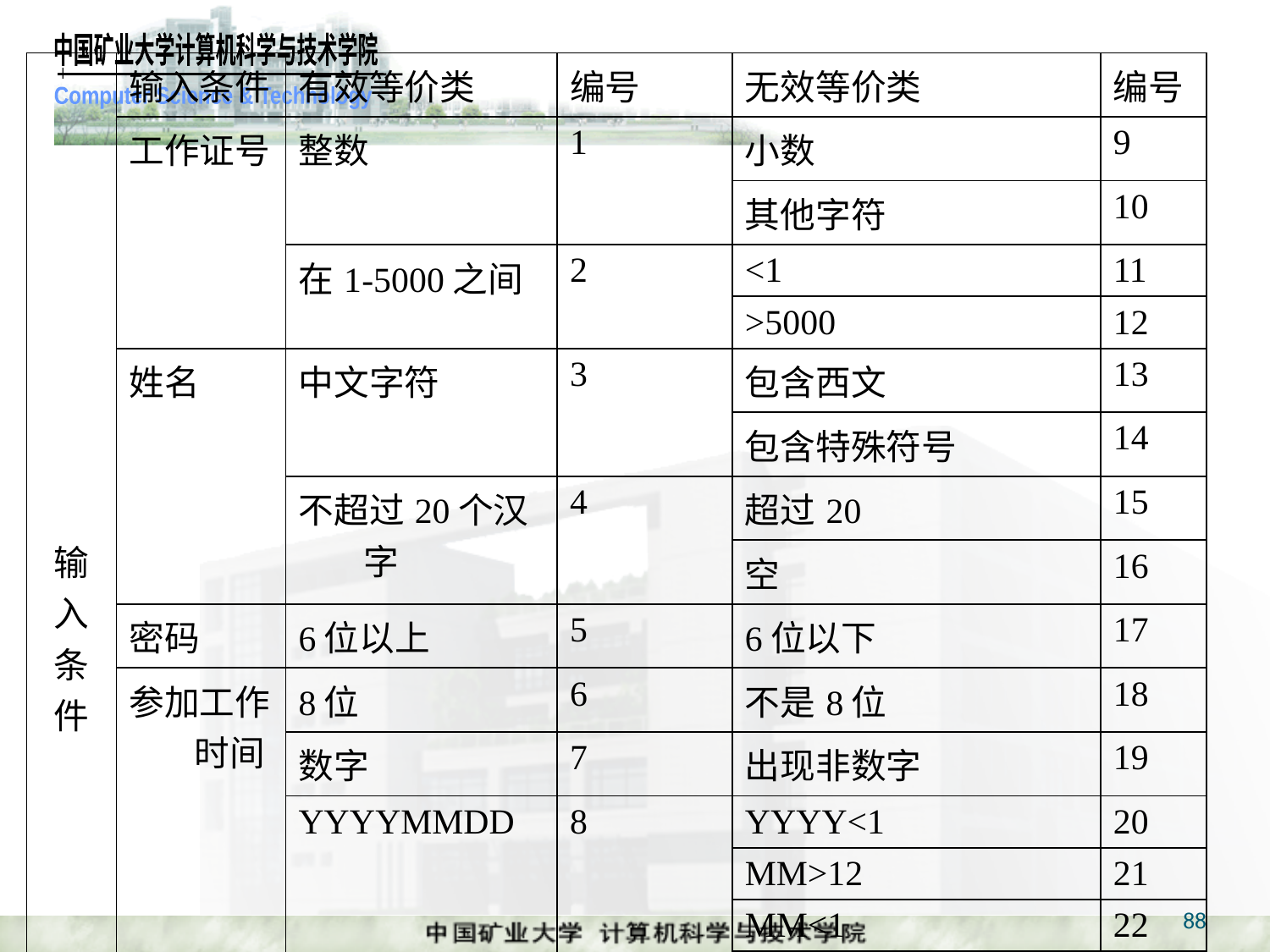

| 输 入 条 件 | 输入条件 | 有效等价类 | 编号 | 无效等价类 | 编号 |
| --- | --- | --- | --- | --- | --- |
|  | 工作证号 | 整数 | 1 | 小数 | 9 |
|  |  |  |  | 其他字符 | 10 |
|  |  | 在1-5000之间 | 2 | <1 | 11 |
|  |  |  |  | >5000 | 12 |
|  | 姓名 | 中文字符 | 3 | 包含西文 | 13 |
|  |  |  |  | 包含特殊符号 | 14 |
|  |  | 不超过20个汉字 | 4 | 超过20 | 15 |
|  |  |  |  | 空 | 16 |
|  | 密码 | 6位以上 | 5 | 6位以下 | 17 |
|  | 参加工作时间 | 8位 | 6 | 不是8位 | 18 |
|  |  | 数字 | 7 | 出现非数字 | 19 |
|  |  | YYYYMMDD | 8 | YYYY<1 | 20 |
|  |  |  |  | MM>12 | 21 |
|  |  |  |  | MM<1 | 22 |
|  |  |  |  | DD>31 | 23 |
|  |  |  |  | DD<1 | 24 |
88